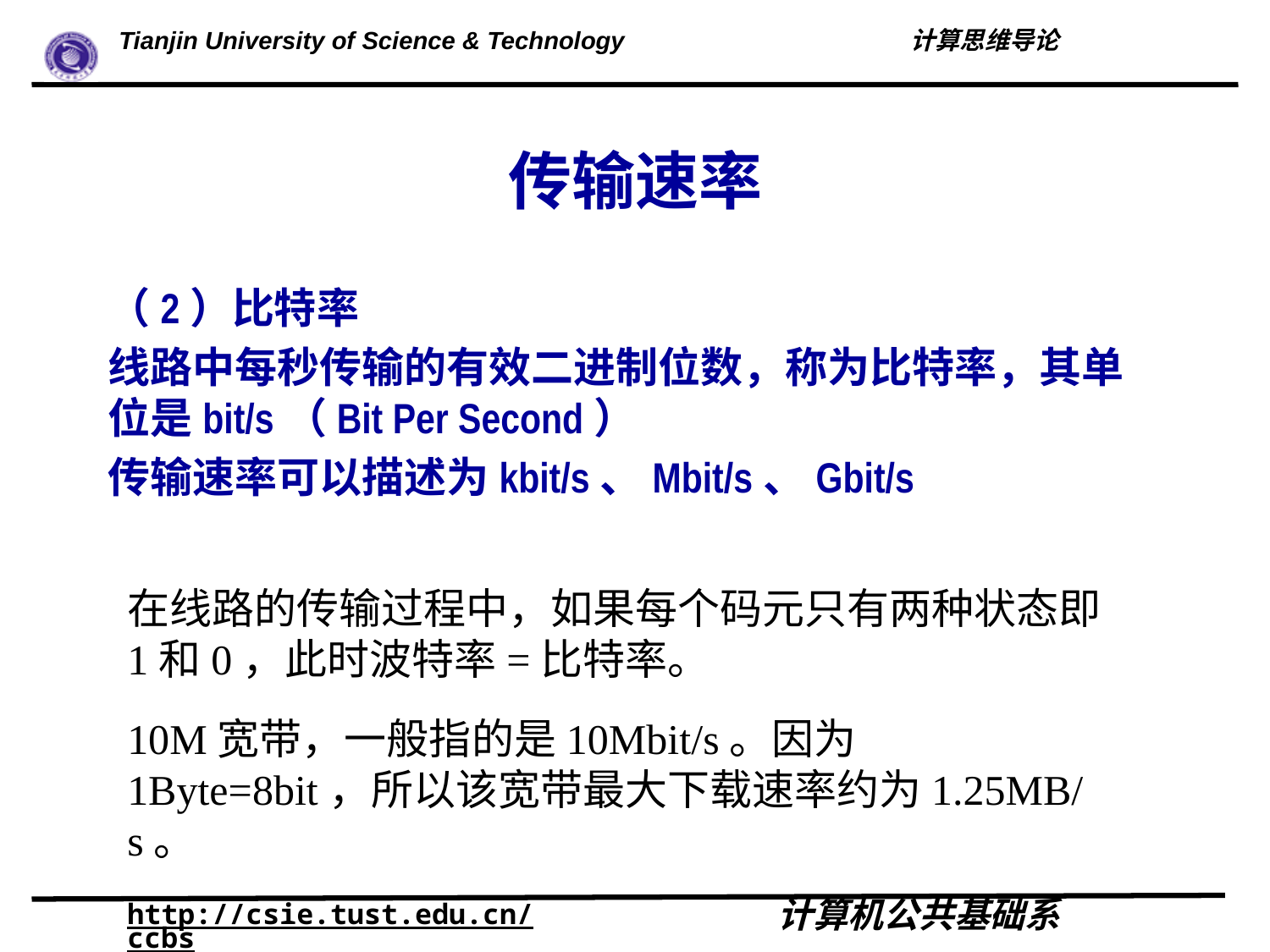

# 传输速率
（2）比特率
线路中每秒传输的有效二进制位数，称为比特率，其单位是bit/s（Bit Per Second）
传输速率可以描述为kbit/s、Mbit/s、Gbit/s
在线路的传输过程中，如果每个码元只有两种状态即1和0，此时波特率=比特率。
10M宽带，一般指的是10Mbit/s。因为1Byte=8bit，所以该宽带最大下载速率约为1.25MB/s。